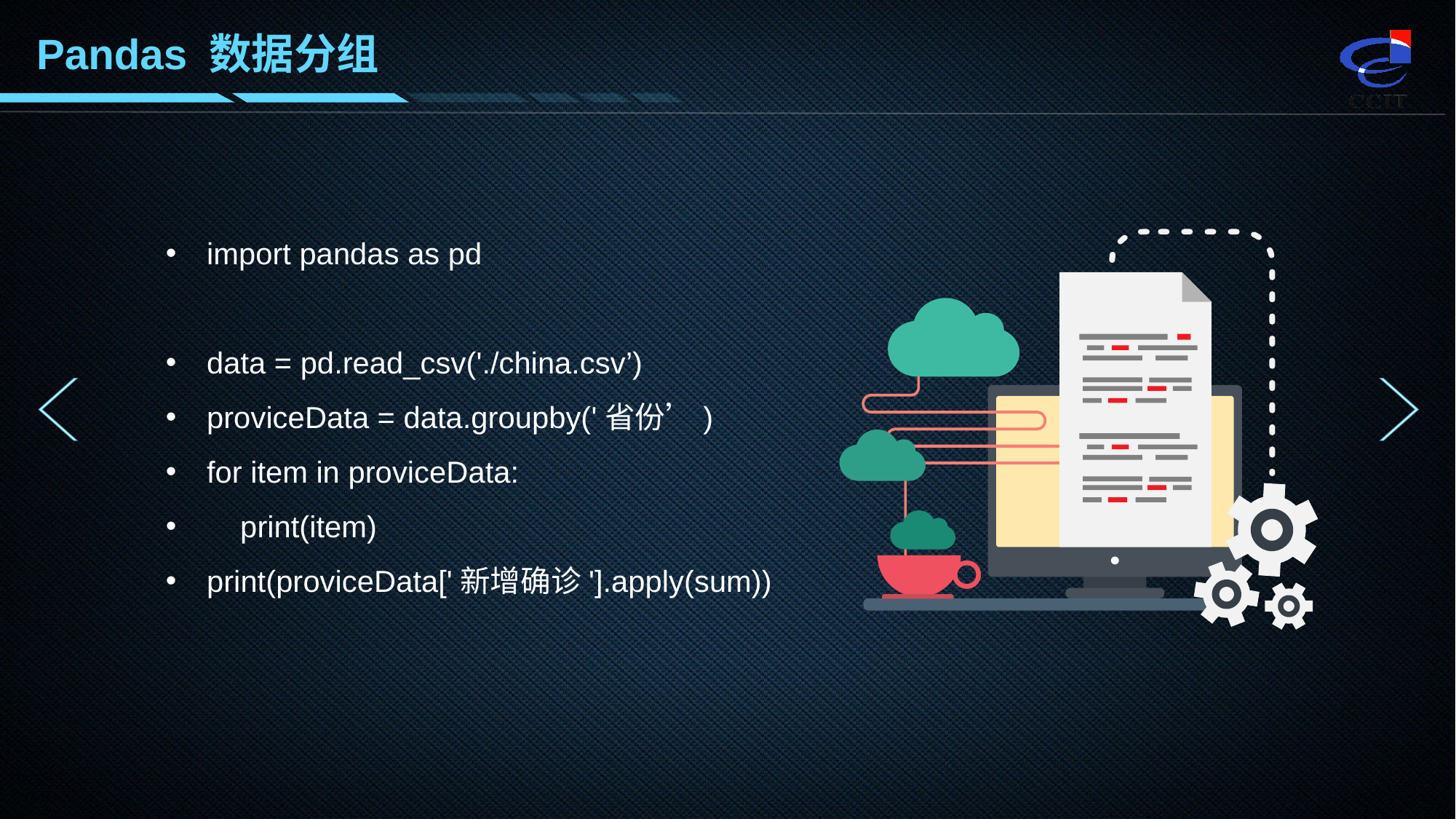

Pandas 数据分组
import pandas as pd

data = pd.read_csv('./china.csv’)
proviceData = data.groupby('省份’)
for item in proviceData:
    print(item)
print(proviceData['新增确诊'].apply(sum))